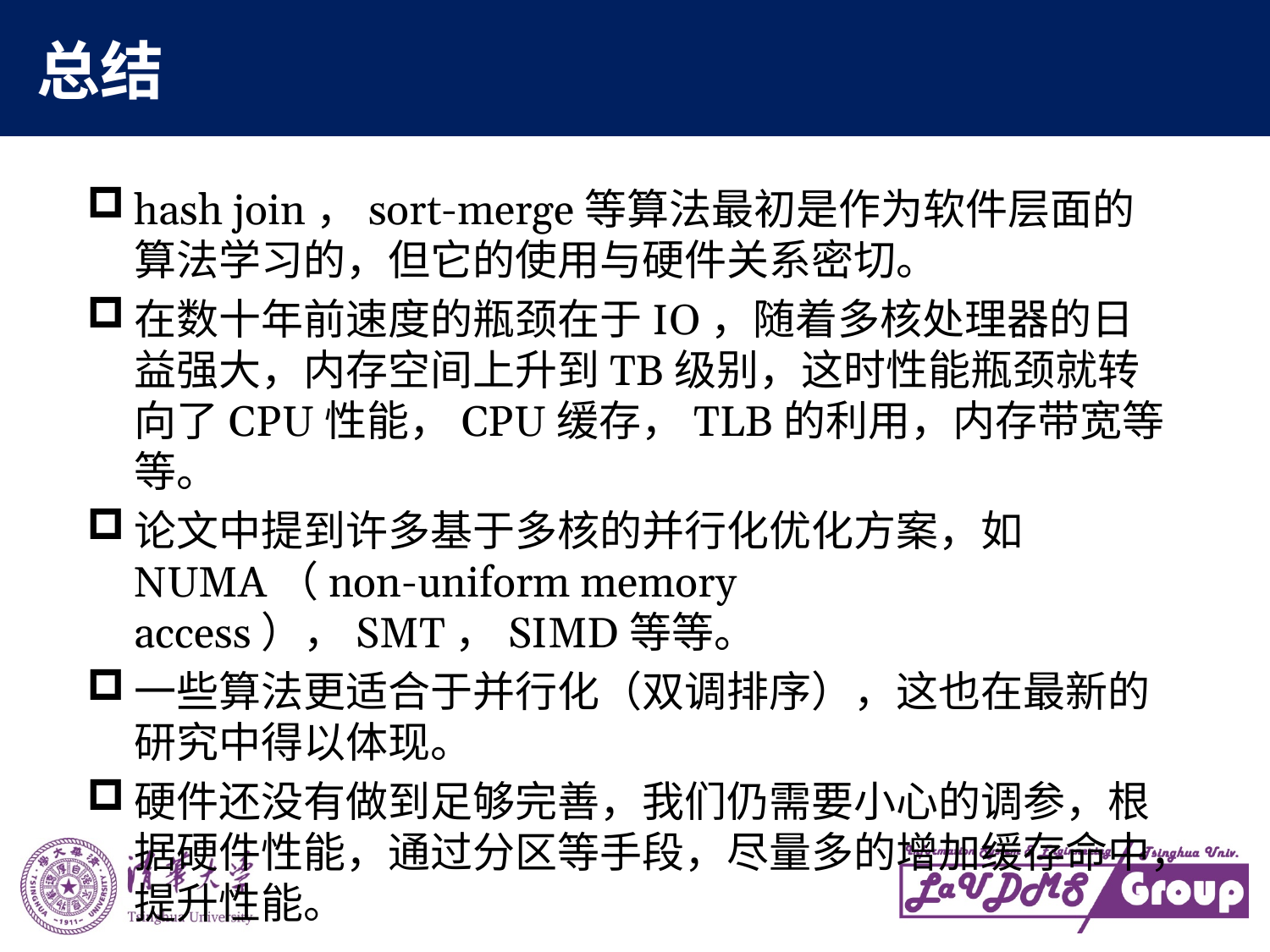

# 总结
hash join，sort-merge等算法最初是作为软件层面的算法学习的，但它的使用与硬件关系密切。
在数十年前速度的瓶颈在于IO，随着多核处理器的日益强大，内存空间上升到TB级别，这时性能瓶颈就转向了CPU性能，CPU缓存，TLB的利用，内存带宽等等。
论文中提到许多基于多核的并行化优化方案，如NUMA（non-uniform memory access），SMT，SIMD等等。
一些算法更适合于并行化（双调排序），这也在最新的研究中得以体现。
硬件还没有做到足够完善，我们仍需要小心的调参，根据硬件性能，通过分区等手段，尽量多的增加缓存命中，提升性能。